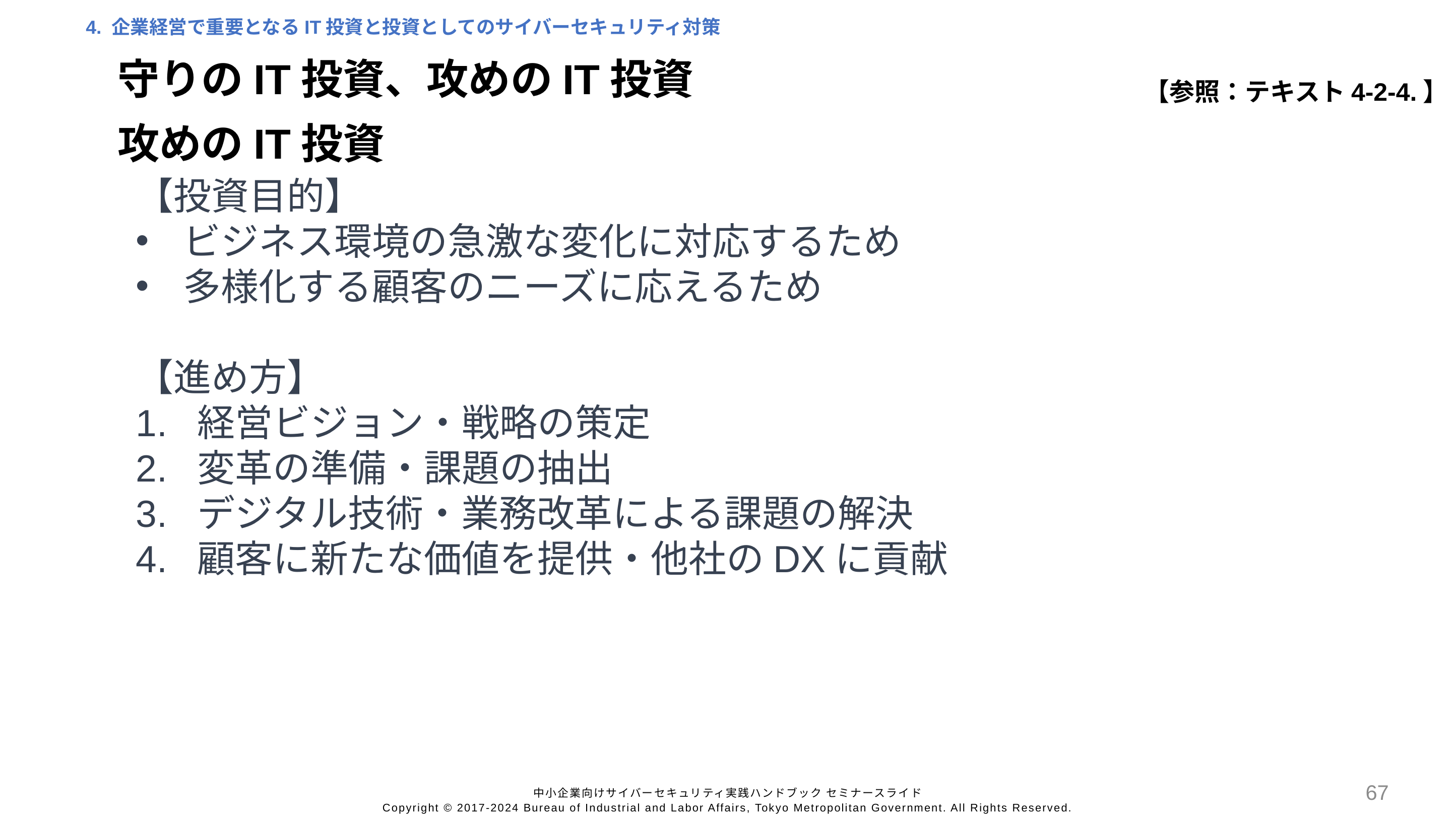

4. 企業経営で重要となるIT投資と投資としてのサイバーセキュリティ対策
守りのIT投資、攻めのIT投資
【参照：テキスト4-2-4.】
攻めのIT投資
【投資目的】
ビジネス環境の急激な変化に対応するため
多様化する顧客のニーズに応えるため

【進め方】
経営ビジョン・戦略の策定
変革の準備・課題の抽出
デジタル技術・業務改革による課題の解決
顧客に新たな価値を提供・他社のDXに貢献

67